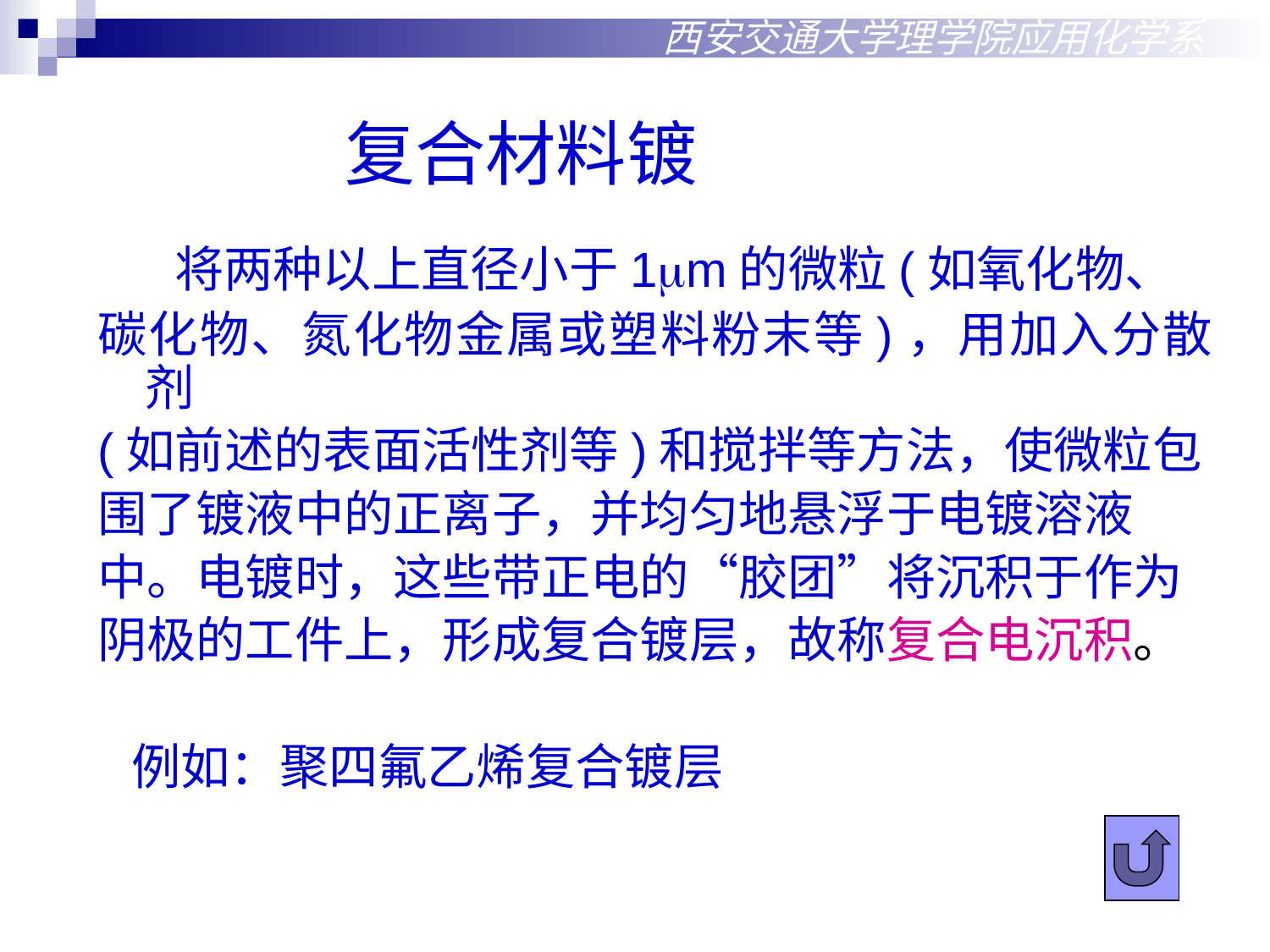

西安交通大学理学院应用化学系
复合材料镀
     将两种以上直径小于1μm的微粒(如氧化物、
碳化物、氮化物金属或塑料粉末等)，用加入分散剂
(如前述的表面活性剂等)和搅拌等方法，使微粒包
围了镀液中的正离子，并均匀地悬浮于电镀溶液
中。电镀时，这些带正电的“胶团”将沉积于作为
阴极的工件上，形成复合镀层，故称复合电沉积。

  例如：聚四氟乙烯复合镀层